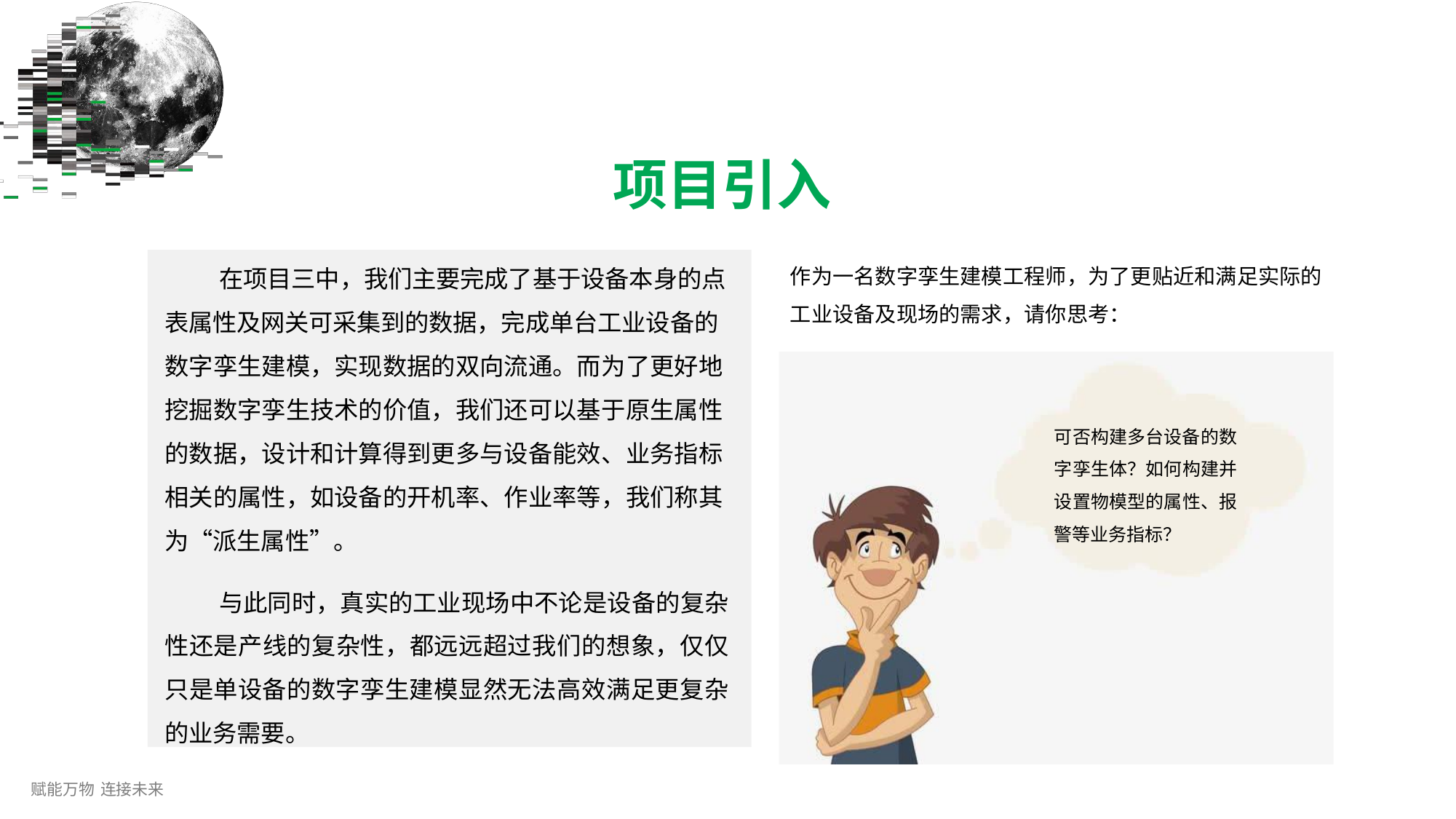

# 项目引入
在项目三中，我们主要完成了基于设备本身的点
表属性及网关可采集到的数据，完成单台工业设备的
数字孪生建模，实现数据的双向流通。而为了更好地 挖掘数字孪生技术的价值，我们还可以基于原生属性 的数据，设计和计算得到更多与设备能效、业务指标 相关的属性，如设备的开机率、作业率等，我们称其 为“派生属性”。
与此同时，真实的工业现场中不论是设备的复杂 性还是产线的复杂性，都远远超过我们的想象，仅仅 只是单设备的数字孪生建模显然无法高效满足更复杂 的业务需要。
作为一名数字孪生建模工程师，为了更贴近和满足实际的 工业设备及现场的需求，请你思考：

可否构建多台设备的数 字孪生体？如何构建并 设置物模型的属性、报 警等业务指标？
赋能万物 连接未来